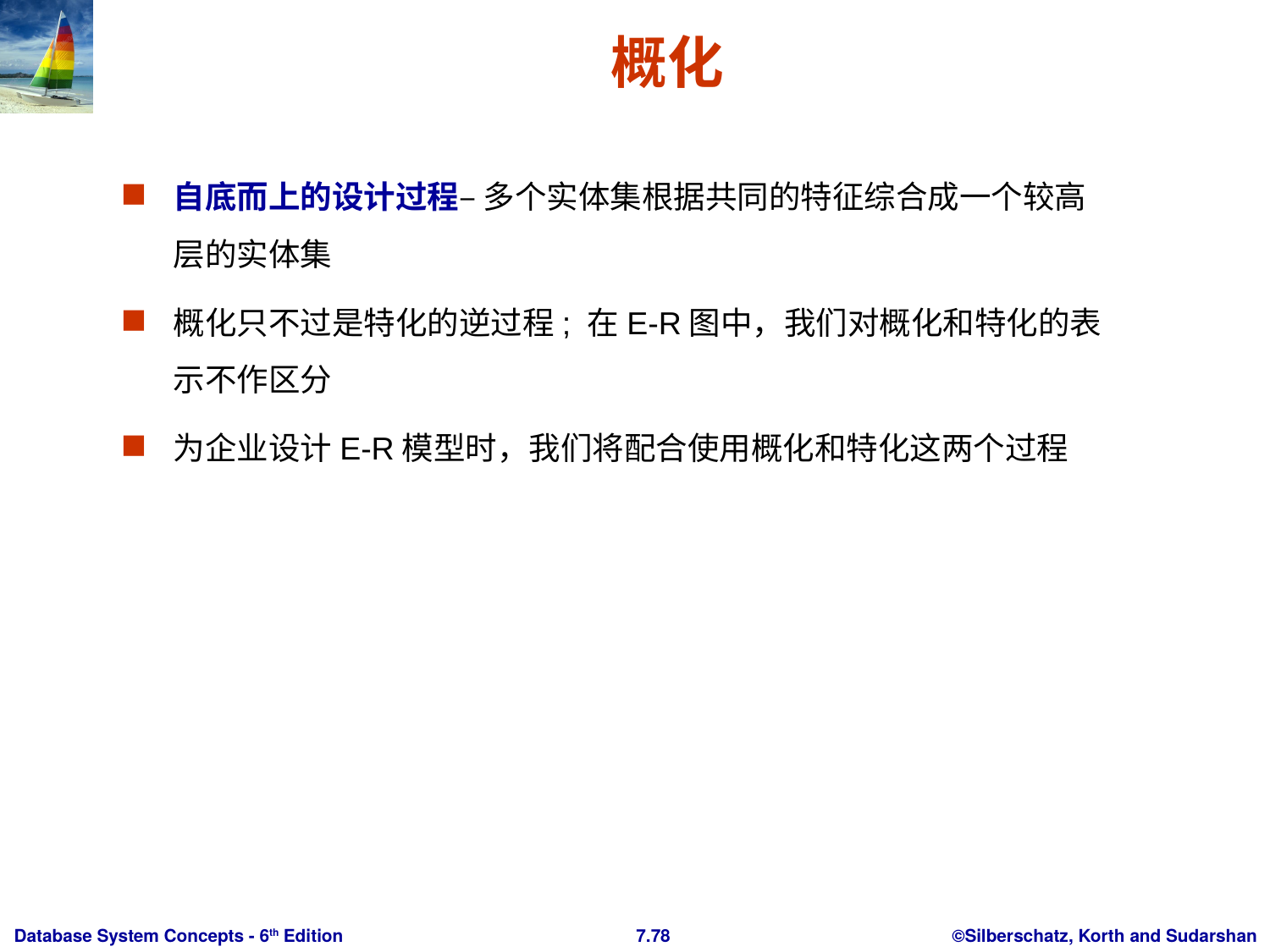

# 概化
自底而上的设计过程– 多个实体集根据共同的特征综合成一个较高层的实体集
概化只不过是特化的逆过程; 在E-R图中，我们对概化和特化的表示不作区分
为企业设计E-R模型时，我们将配合使用概化和特化这两个过程